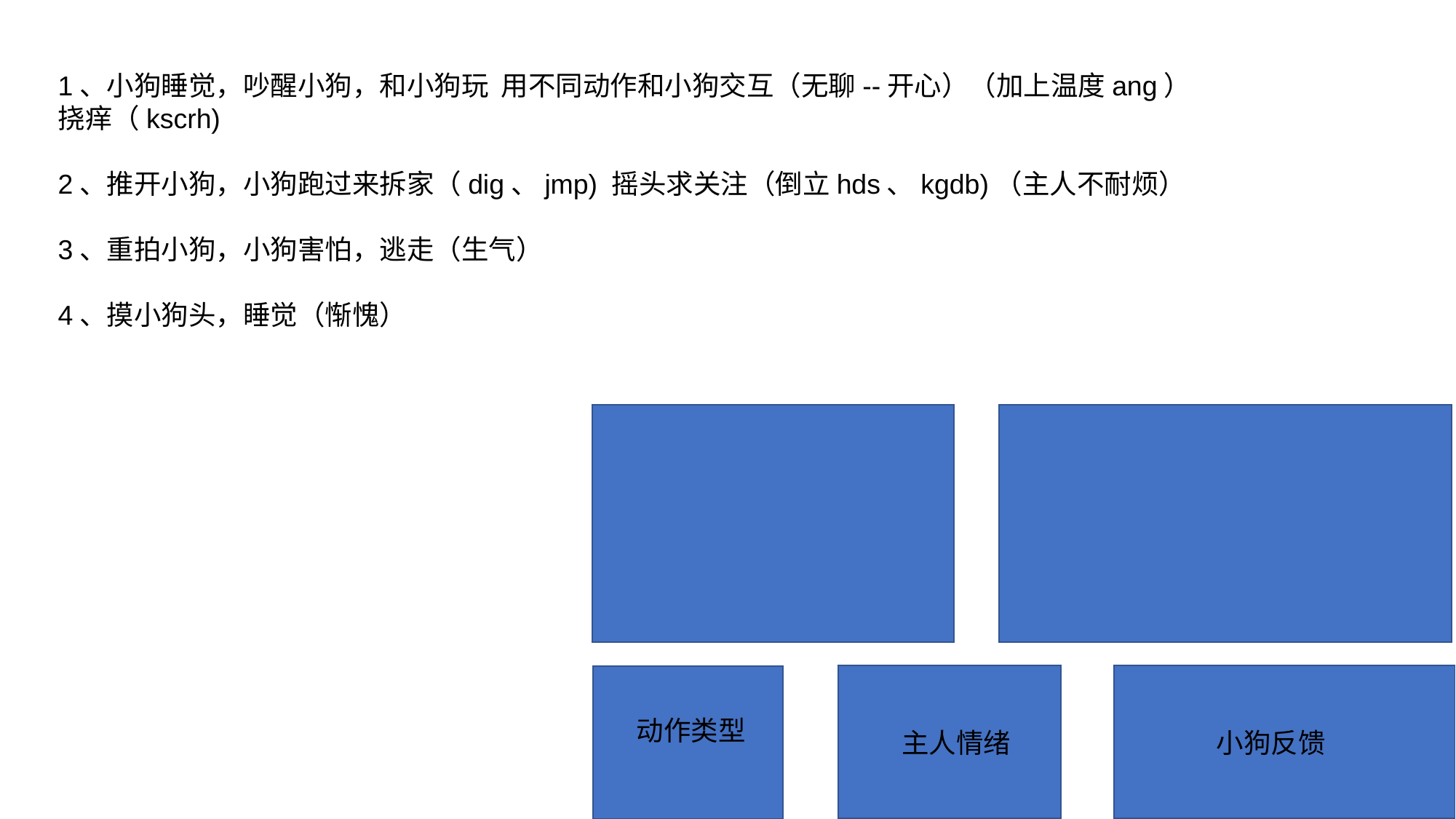

1、小狗睡觉，吵醒小狗，和小狗玩  用不同动作和小狗交互（无聊--开心）（加上温度ang）
挠痒（kscrh)

2、推开小狗，小狗跑过来拆家（dig、jmp) 摇头求关注（倒立hds、kgdb)（主人不耐烦）

3、重拍小狗，小狗害怕，逃走（生气）

4、摸小狗头，睡觉（惭愧）

动作类型
小狗反馈
主人情绪